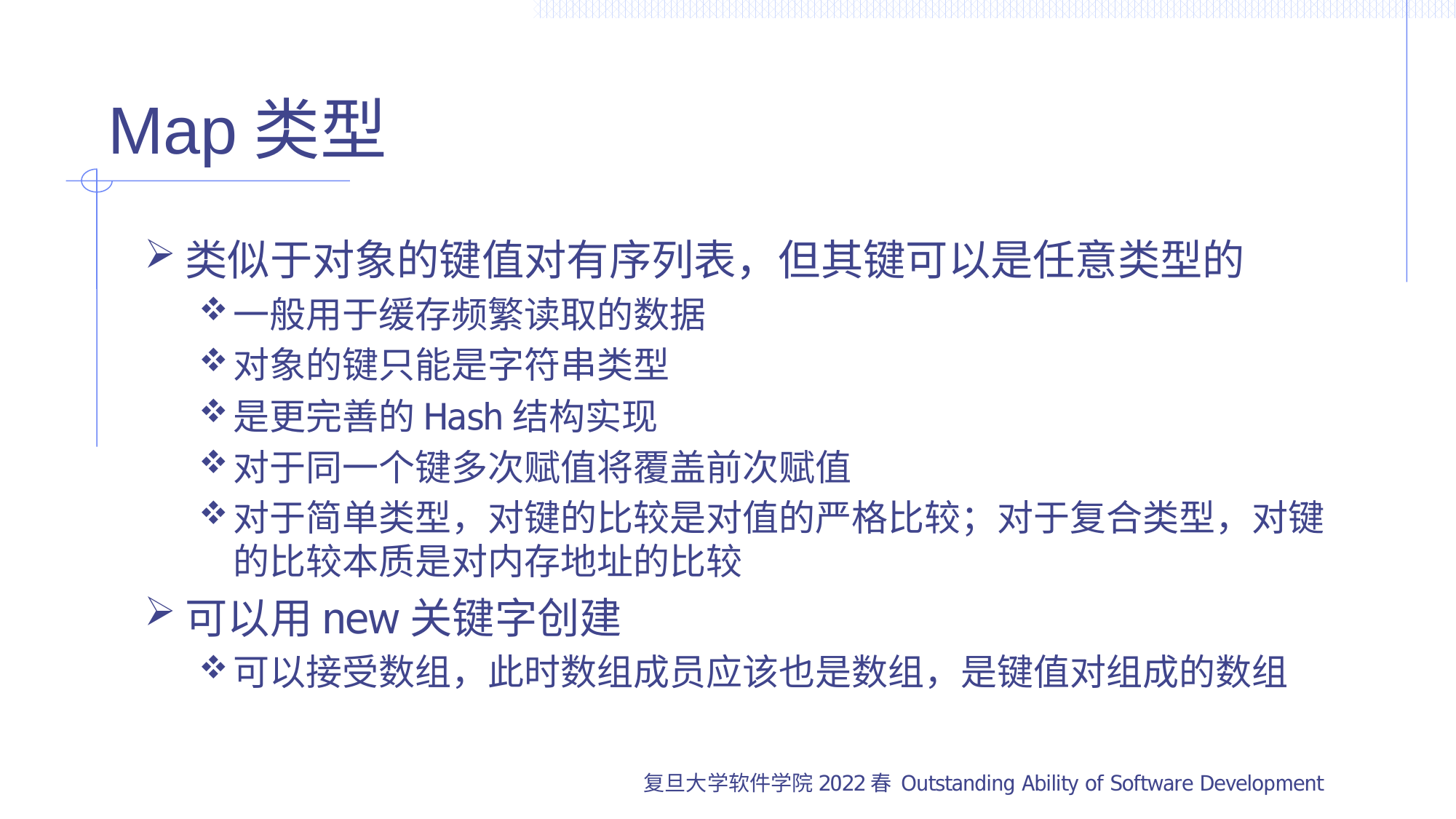

# Map类型
类似于对象的键值对有序列表，但其键可以是任意类型的
一般用于缓存频繁读取的数据
对象的键只能是字符串类型
是更完善的Hash结构实现
对于同一个键多次赋值将覆盖前次赋值
对于简单类型，对键的比较是对值的严格比较；对于复合类型，对键的比较本质是对内存地址的比较
可以用new关键字创建
可以接受数组，此时数组成员应该也是数组，是键值对组成的数组